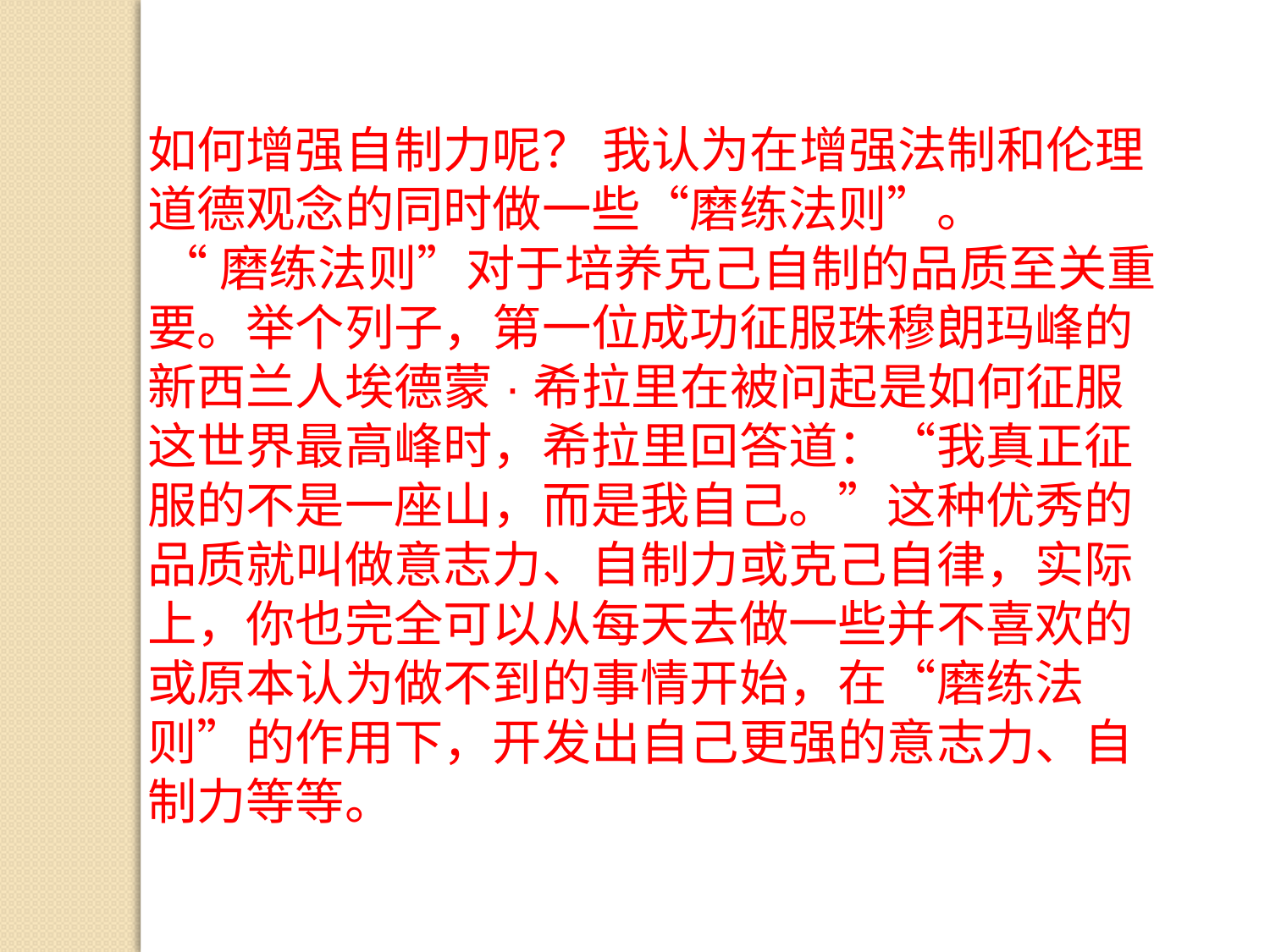

如何增强自制力呢？ 我认为在增强法制和伦理道德观念的同时做一些“磨练法则”。
 “磨练法则”对于培养克己自制的品质至关重要。举个列子，第一位成功征服珠穆朗玛峰的新西兰人埃德蒙·希拉里在被问起是如何征服这世界最高峰时，希拉里回答道：“我真正征服的不是一座山，而是我自己。”这种优秀的品质就叫做意志力、自制力或克己自律，实际上，你也完全可以从每天去做一些并不喜欢的或原本认为做不到的事情开始，在“磨练法则”的作用下，开发出自己更强的意志力、自制力等等。